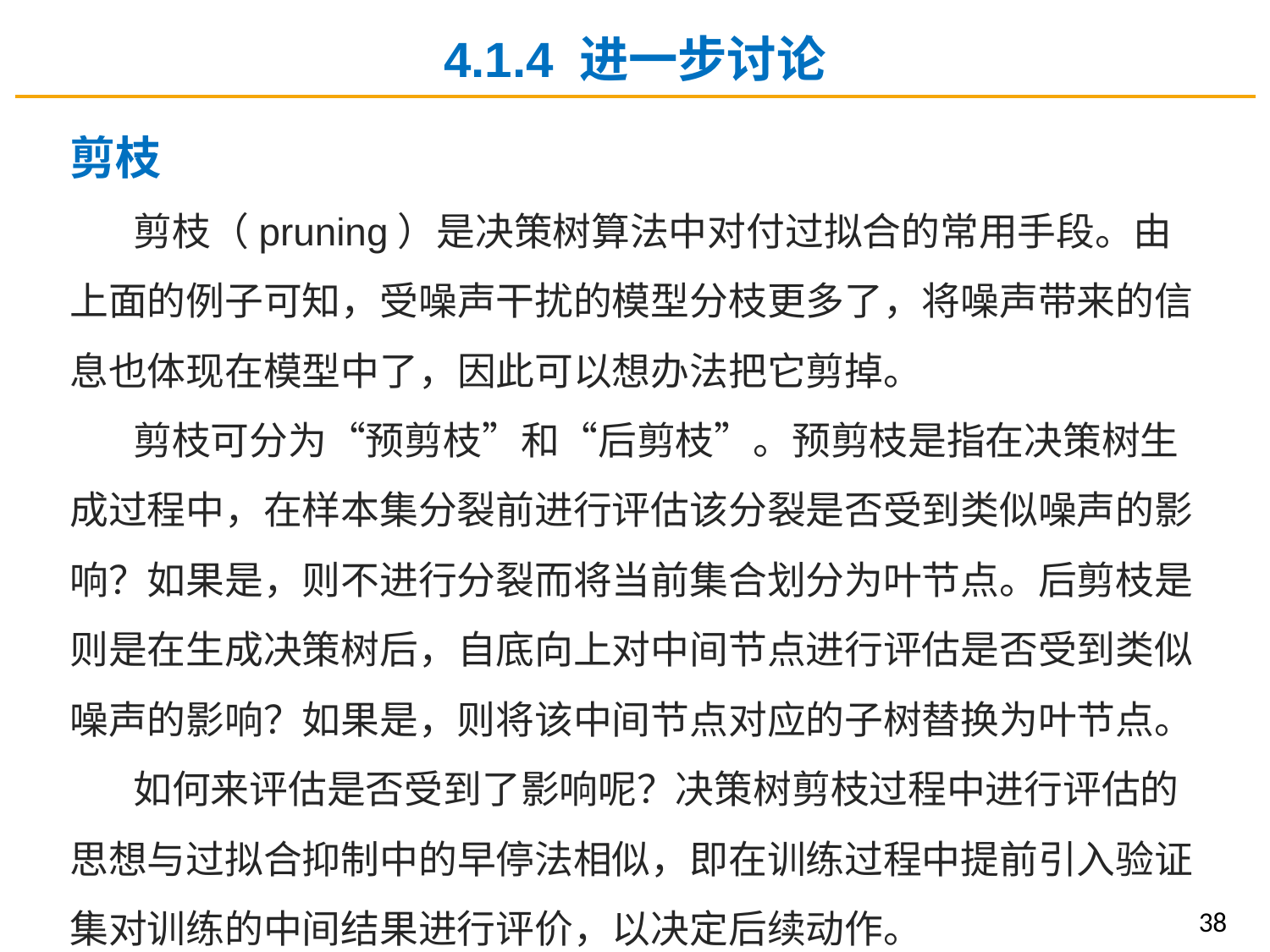

4.1.4 进一步讨论
剪枝
剪枝（pruning）是决策树算法中对付过拟合的常用手段。由上面的例子可知，受噪声干扰的模型分枝更多了，将噪声带来的信息也体现在模型中了，因此可以想办法把它剪掉。
剪枝可分为“预剪枝”和“后剪枝”。预剪枝是指在决策树生成过程中，在样本集分裂前进行评估该分裂是否受到类似噪声的影响？如果是，则不进行分裂而将当前集合划分为叶节点。后剪枝是则是在生成决策树后，自底向上对中间节点进行评估是否受到类似噪声的影响？如果是，则将该中间节点对应的子树替换为叶节点。
如何来评估是否受到了影响呢？决策树剪枝过程中进行评估的思想与过拟合抑制中的早停法相似，即在训练过程中提前引入验证集对训练的中间结果进行评价，以决定后续动作。

38